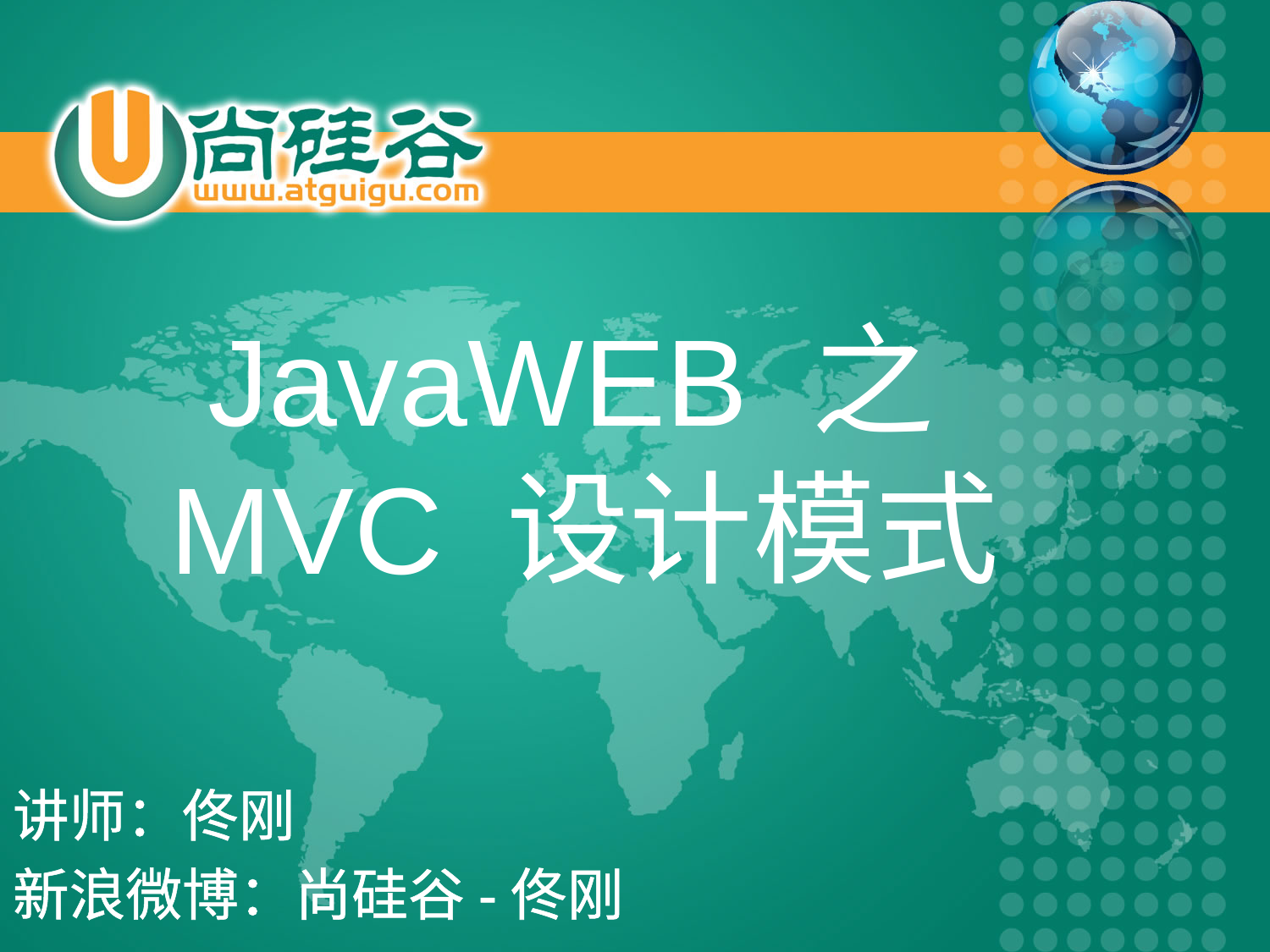

# JavaWEB 之 MVC 设计模式
讲师：佟刚
新浪微博：尚硅谷-佟刚